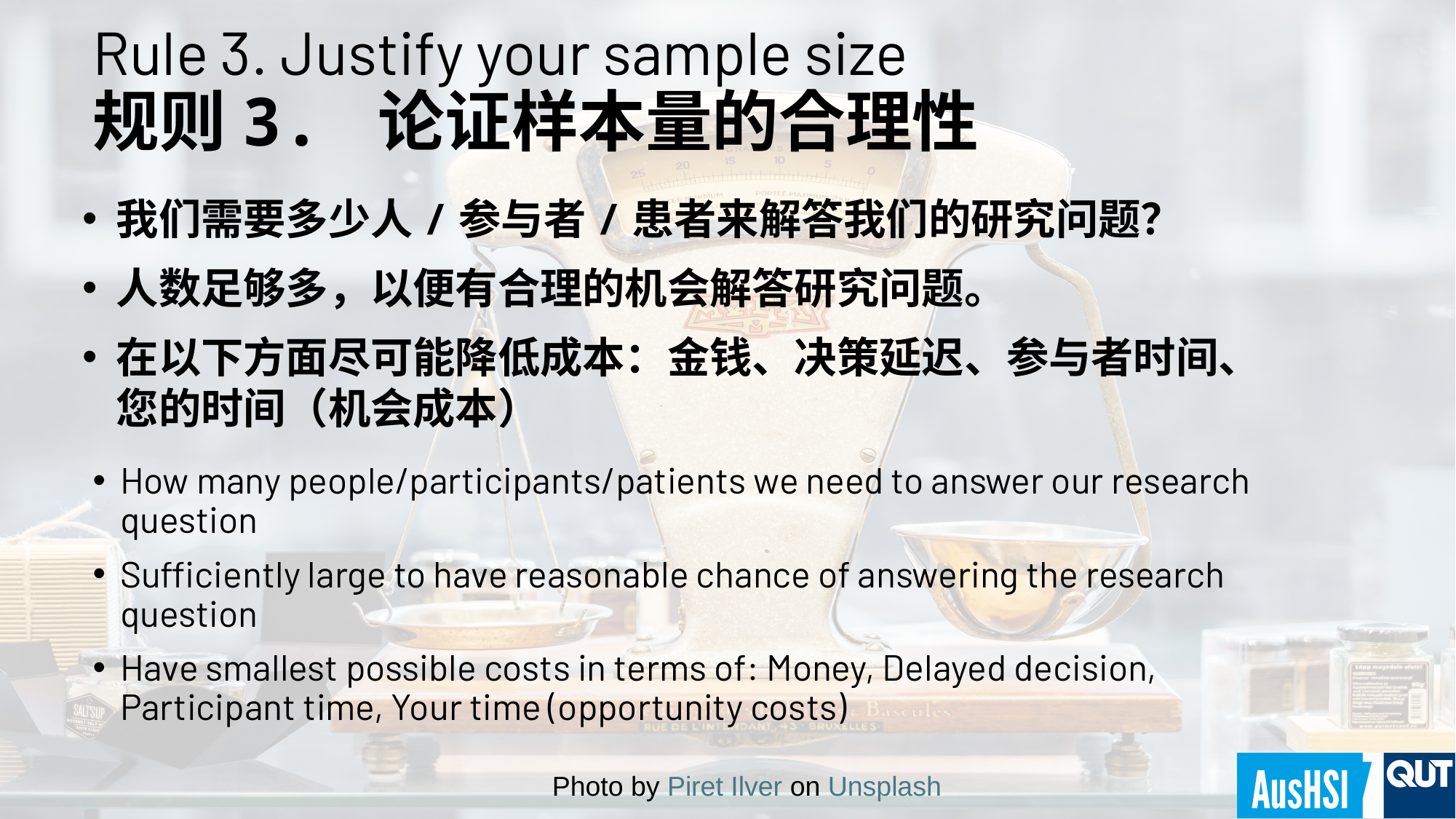

# Rule 3. Justify your sample size 规则3. 论证样本量的合理性

我们需要多少人/参与者/患者来解答我们的研究问题？
人数足够多，以便有合理的机会解答研究问题。
在以下方面尽可能降低成本：金钱、决策延迟、参与者时间、您的时间（机会成本）
How many people/participants/patients we need to answer our research question
Sufficiently large to have reasonable chance of answering the research question
Have smallest possible costs in terms of: Money, Delayed decision, Participant time, Your time (opportunity costs)
Photo by Piret Ilver on Unsplash